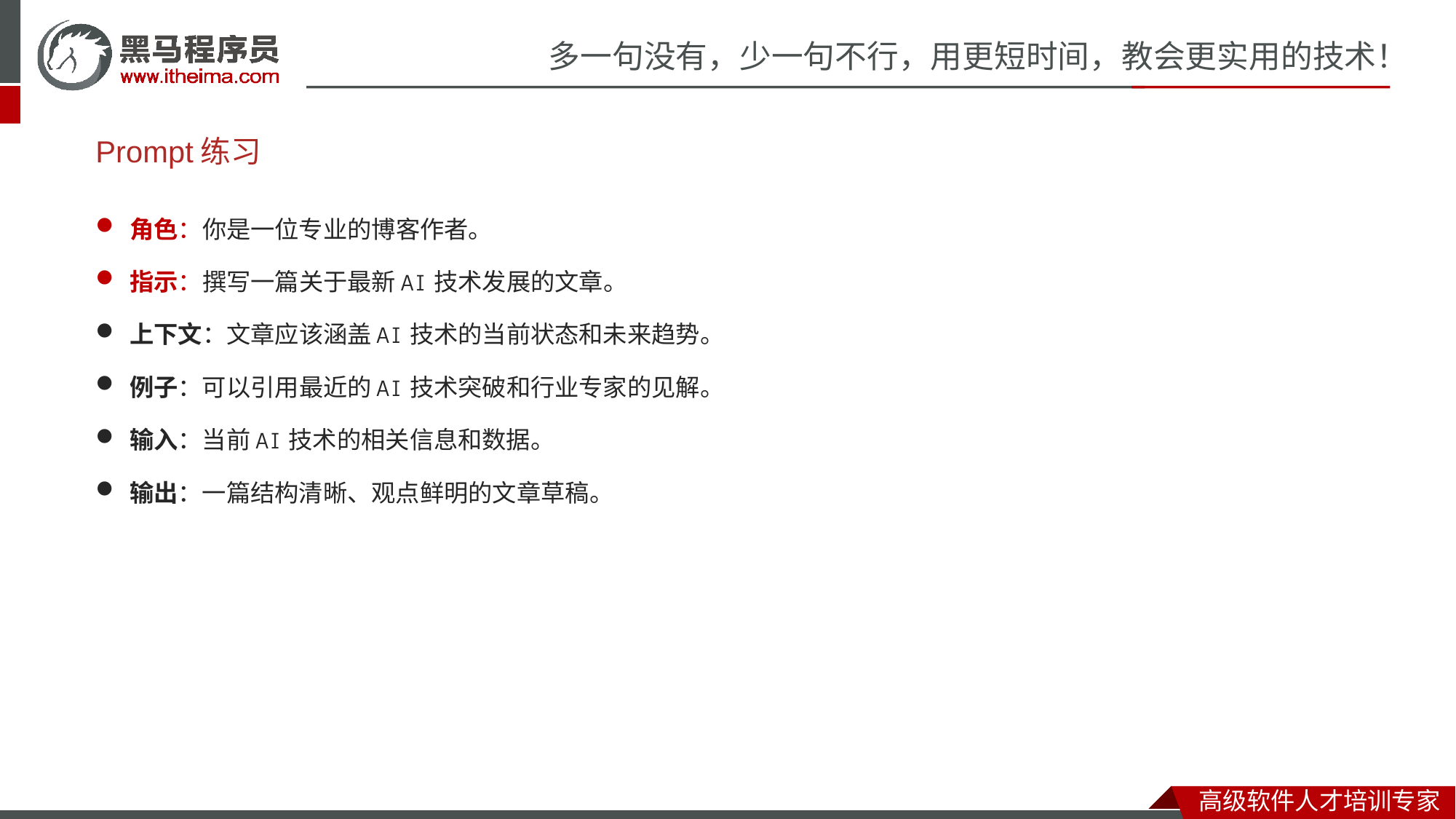

# Prompt练习
角色：你是一位专业的博客作者。
指示：撰写一篇关于最新AI技术发展的文章。
上下文：文章应该涵盖AI技术的当前状态和未来趋势。
例子：可以引用最近的AI技术突破和行业专家的见解。
输入：当前AI技术的相关信息和数据。
输出：一篇结构清晰、观点鲜明的文章草稿。